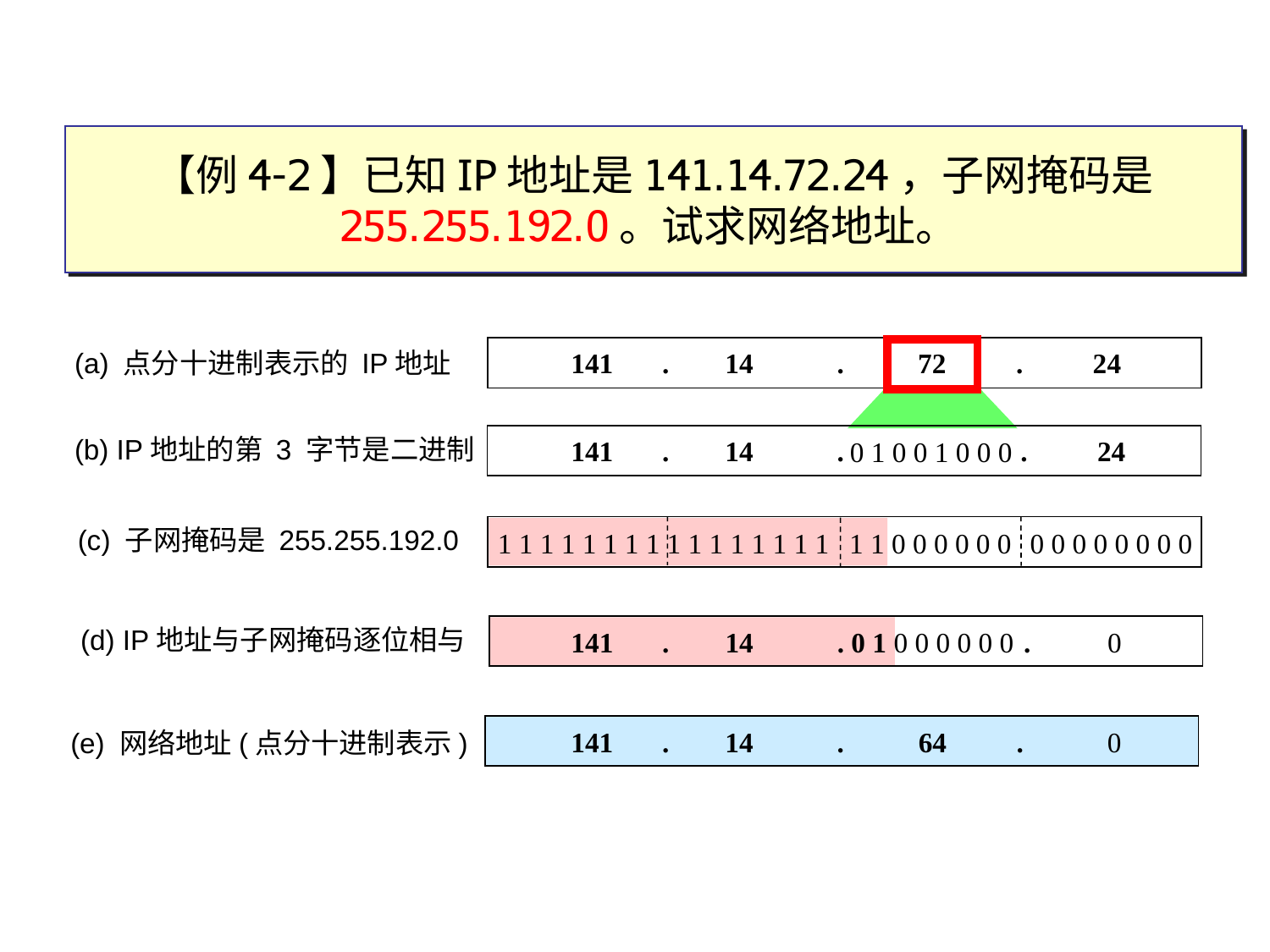

# 【例4-2】已知IP地址是141.14.72.24，子网掩码是 255.255.192.0。试求网络地址。

(a) 点分十进制表示的 IP地址
141       .        14            .

 72          .          24

(b) IP地址的第 3 字节是二进制

141       .        14            .
.          24
0 1 0 0 1 0 0 0
(c) 子网掩码是 255.255.192.0
1 1 1 1 1 1 1 1 1 1 1 1 1 1 1 1   1 1 0 0 0 0 0 0

0 0 0 0 0 0 0 0
(d) IP地址与子网掩码逐位相与

141       .        14            . 0 1 0 0 0 0 0 0
.           0

141       .        14            .
64          .            0
(e) 网络地址(点分十进制表示)